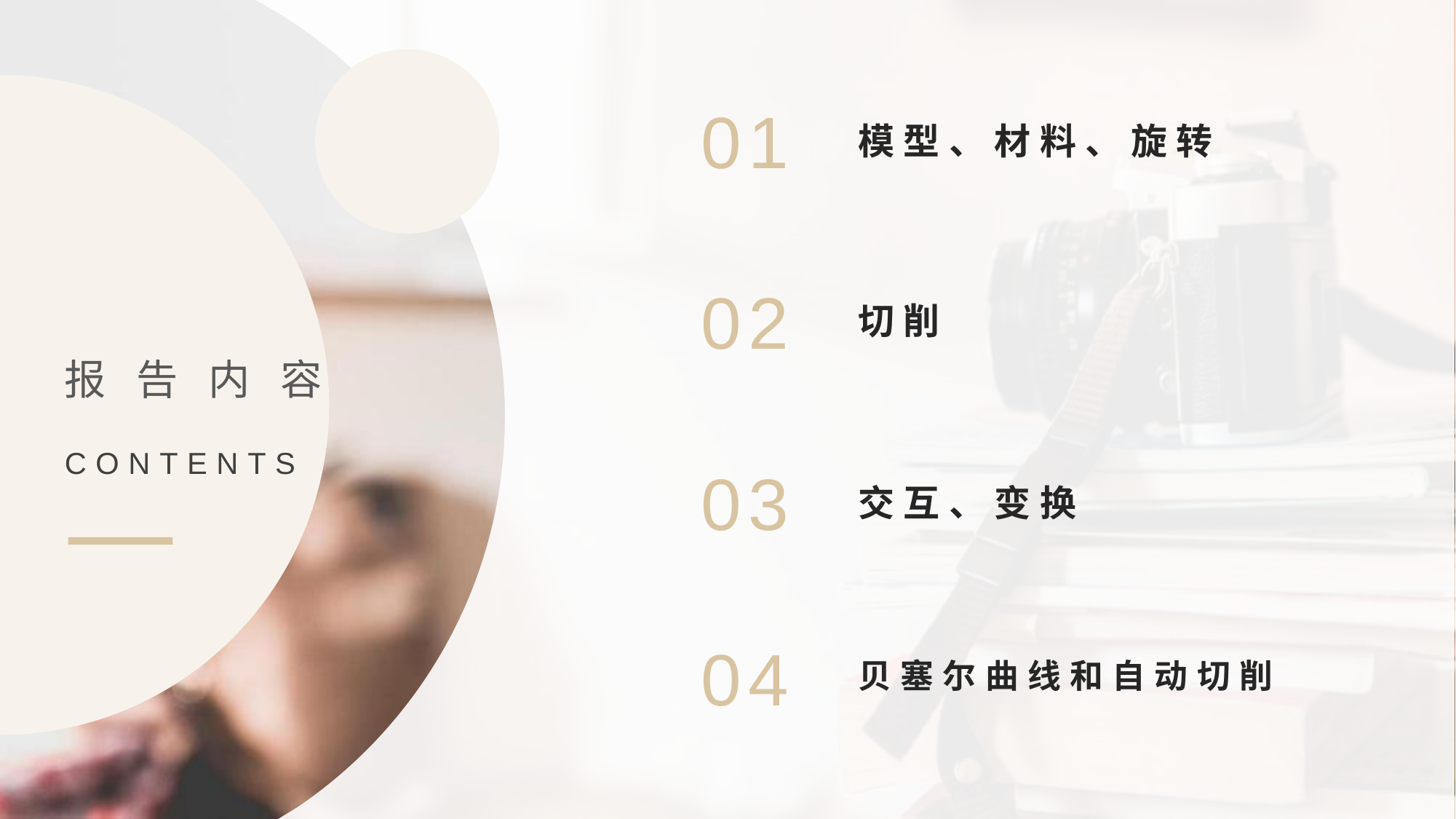

01
模型、材料、旋转
02
切削
报告内容
CONTENTS
03
交互、变换

04
贝塞尔曲线和自动切削